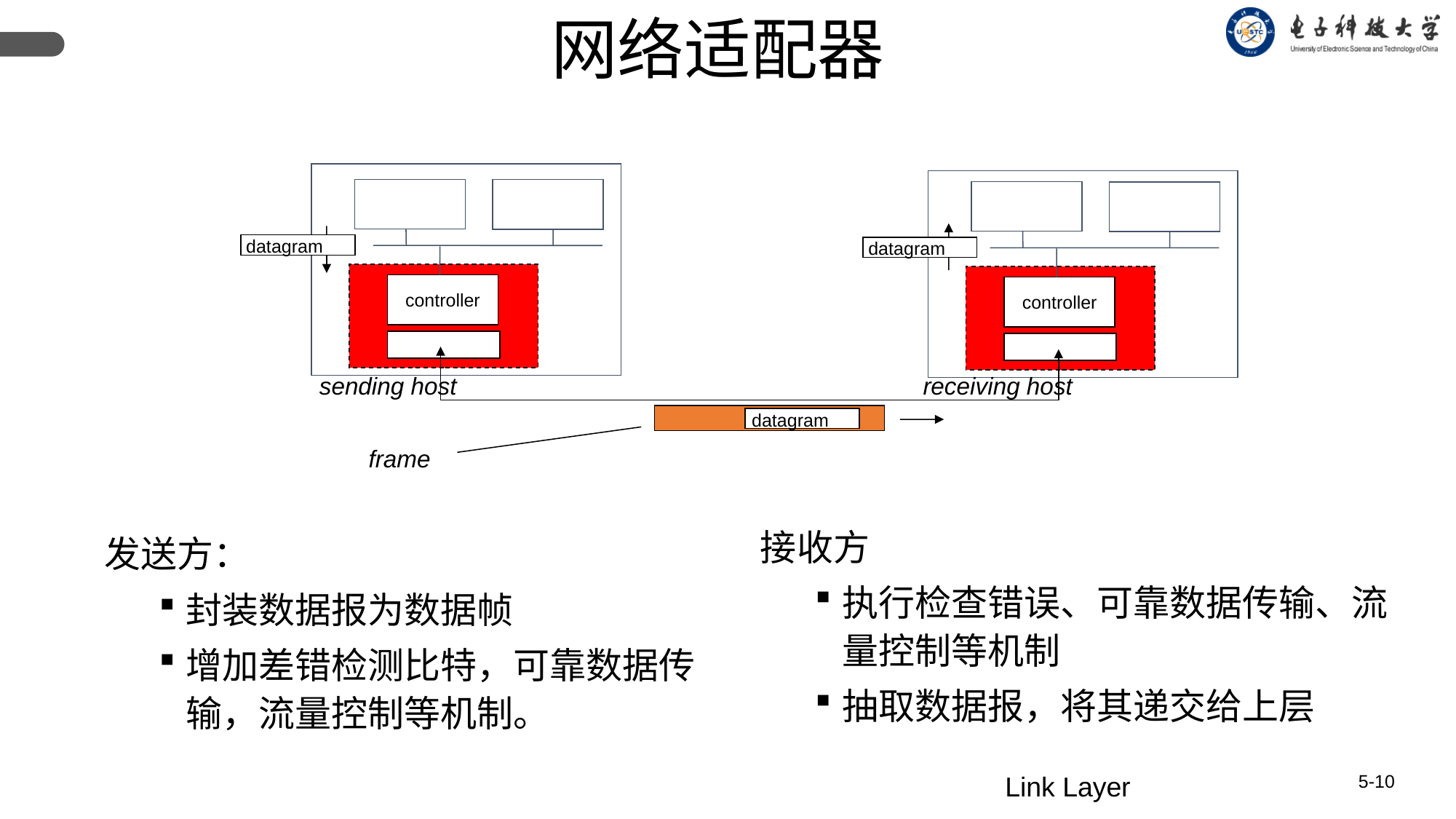

网络适配器

datagram

datagram

controller
controller

receiving host
sending host
datagram

frame
接收方
执行检查错误、可靠数据传输、流量控制等机制
抽取数据报，将其递交给上层
发送方：
封装数据报为数据帧
增加差错检测比特，可靠数据传输，流量控制等机制。
Link Layer
5-10